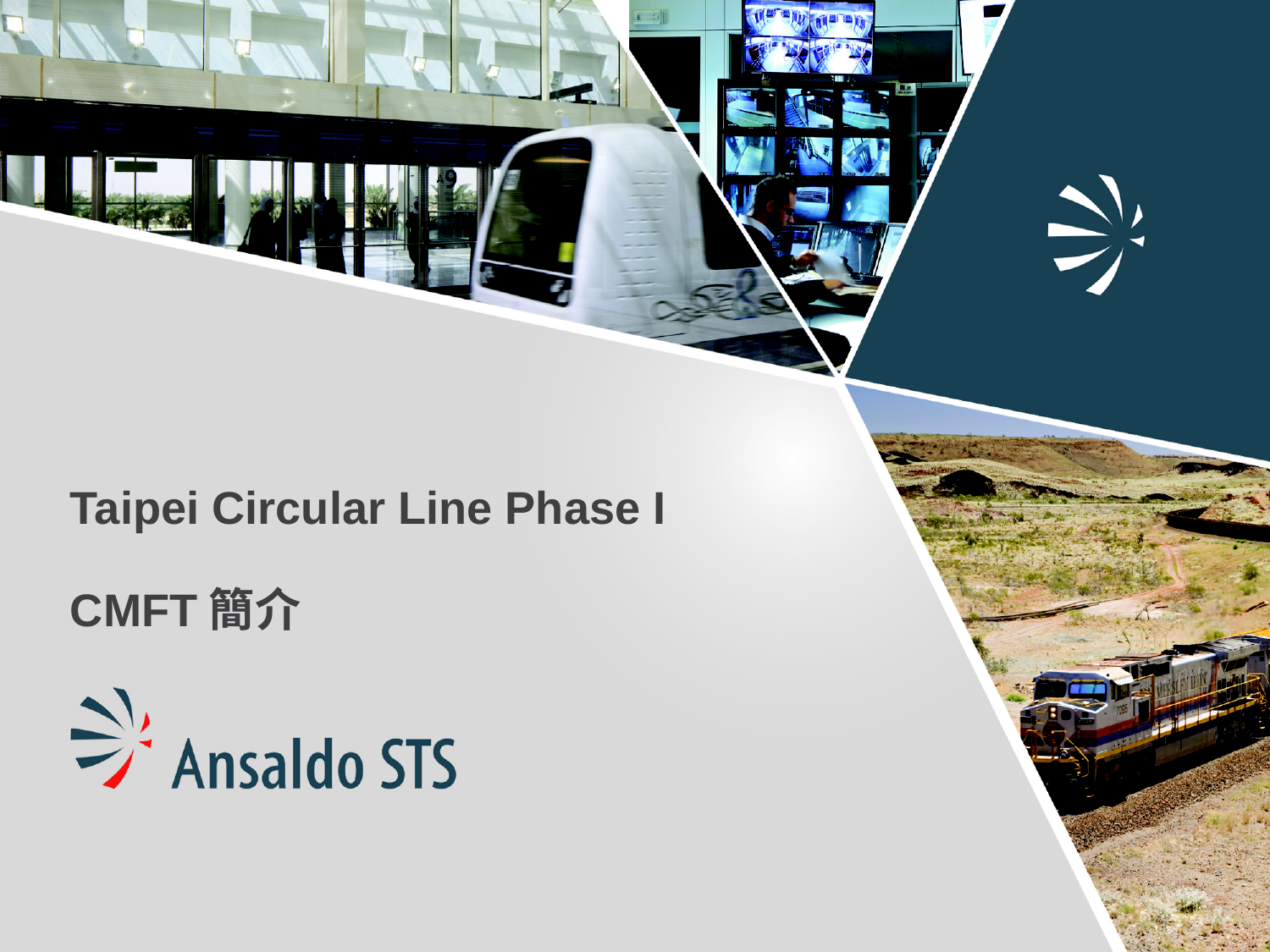

# Taipei Circular Line Phase I CMFT簡介